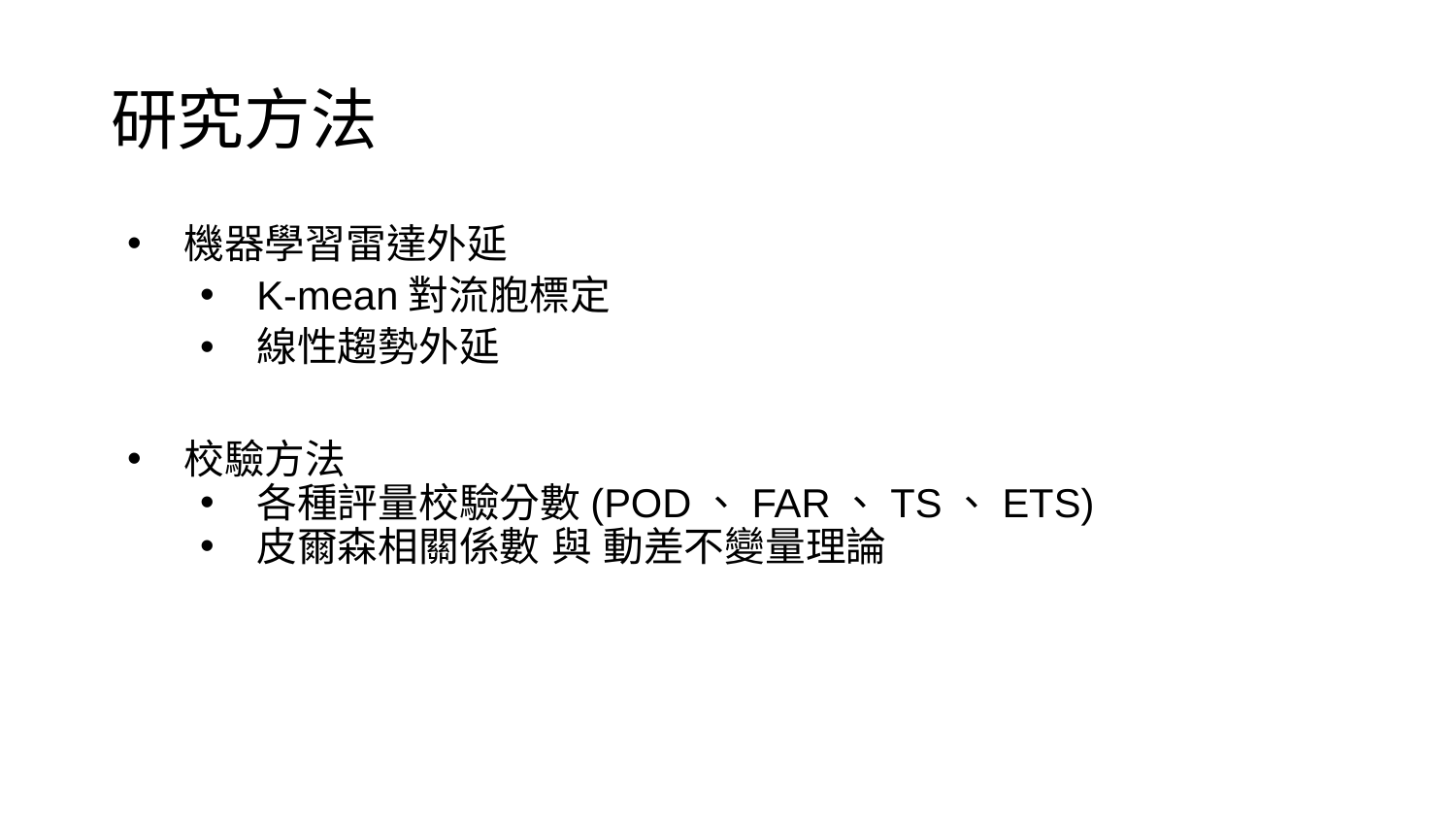

# 研究方法
機器學習雷達外延
K-mean對流胞標定
線性趨勢外延

校驗方法
各種評量校驗分數(POD、FAR、TS、ETS)
皮爾森相關係數 與 動差不變量理論